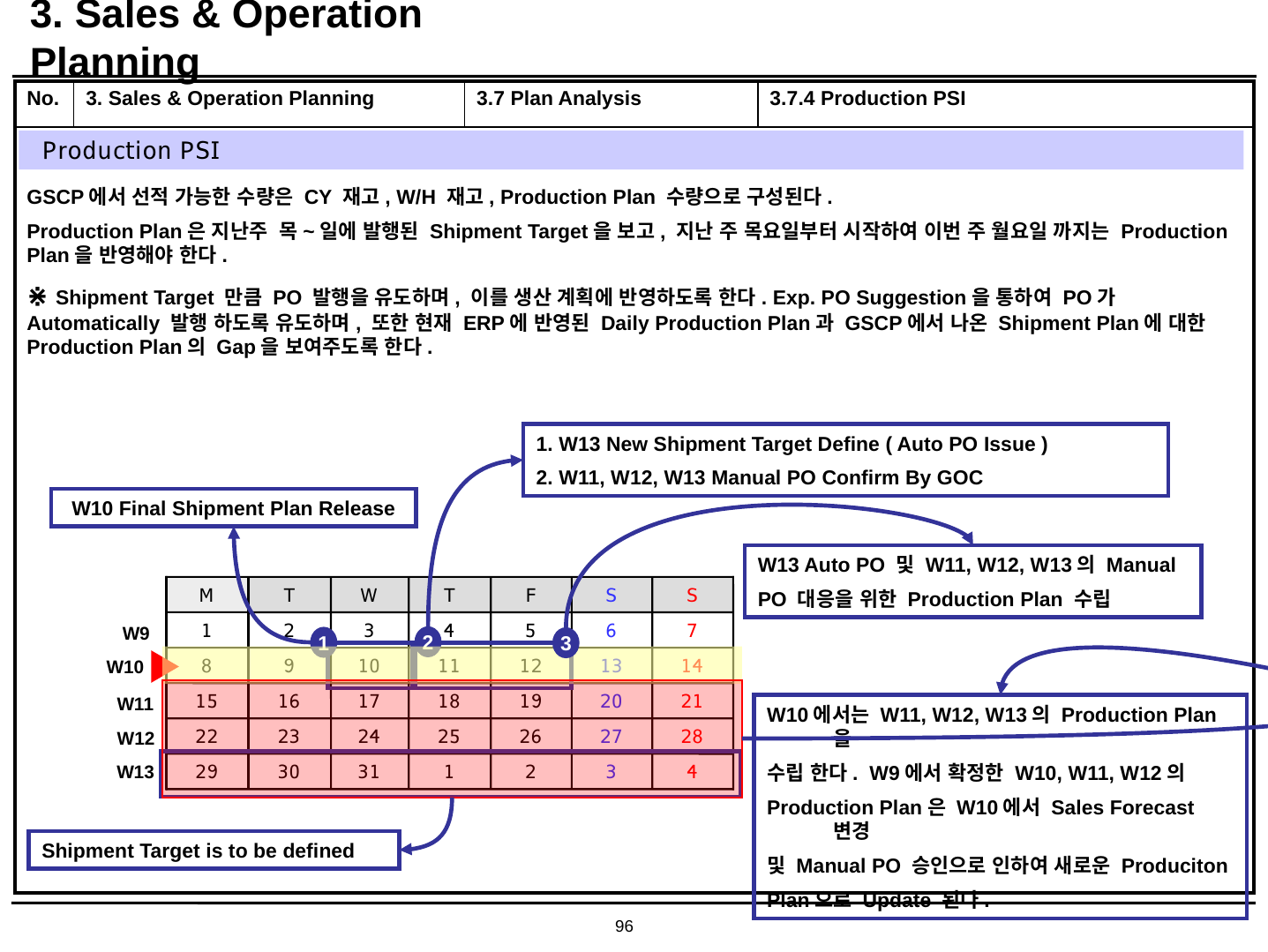

# 3. Sales & Operation Planning
| No. | 3. Sales & Operation Planning | 3.7 Plan Analysis | 3.7.4 Production PSI |
| --- | --- | --- | --- |
|  |  |  |  |
Production PSI

GSCP에서 선적 가능한 수량은 CY 재고, W/H 재고, Production Plan 수량으로 구성된다.
Production Plan은 지난주  목~일에 발행된 Shipment Target을 보고, 지난 주 목요일부터 시작하여 이번 주 월요일 까지는 Production Plan을 반영해야 한다.
⋇ Shipment Target 만큼 PO 발행을 유도하며, 이를 생산 계획에 반영하도록 한다. Exp. PO Suggestion을 통하여 PO가 Automatically 발행 하도록 유도하며, 또한 현재 ERP에 반영된 Daily Production Plan과 GSCP에서 나온 Shipment Plan에 대한 Production Plan의 Gap을 보여주도록 한다.
1. W13 New Shipment Target Define ( Auto PO Issue )
2. W11, W12, W13 Manual PO Confirm By GOC
W10 Final Shipment Plan Release
W13 Auto PO 및 W11, W12, W13의 Manual
PO 대응을 위한 Production Plan 수립
M

T

W

T

F

S

S

1

2
3
4
5
6
7
8

9
10
11
12
13
14
15

16
17
18
19
20
21
22

23
24
25
26
27
28
29

30
31
1
2
3
4

W9
2
1
3

W10

W11
W10에서는 W11, W12, W13의 Production Plan을
수립 한다.  W9에서 확정한 W10, W11, W12의
Production Plan은 W10에서 Sales Forecast 변경
및 Manual PO 승인으로 인하여 새로운 Produciton
Plan으로 Update 된다.
W12

W13
Shipment Target is to be defined
96